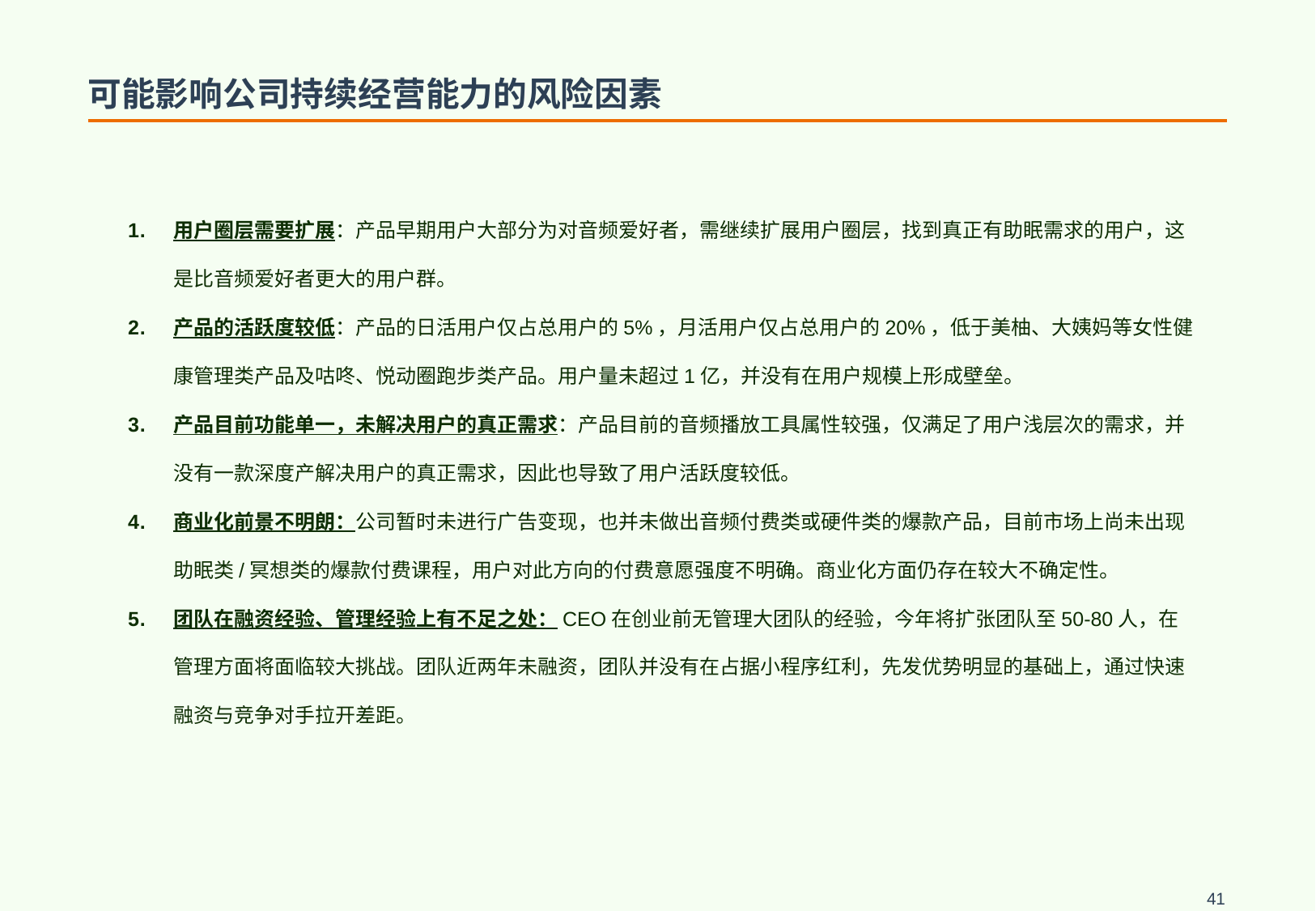

# 可能影响公司持续经营能力的风险因素
用户圈层需要扩展：产品早期用户大部分为对音频爱好者，需继续扩展用户圈层，找到真正有助眠需求的用户，这是比音频爱好者更大的用户群。
产品的活跃度较低：产品的日活用户仅占总用户的5%，月活用户仅占总用户的20%，低于美柚、大姨妈等女性健康管理类产品及咕咚、悦动圈跑步类产品。用户量未超过1亿，并没有在用户规模上形成壁垒。
产品目前功能单一，未解决用户的真正需求：产品目前的音频播放工具属性较强，仅满足了用户浅层次的需求，并没有一款深度产解决用户的真正需求，因此也导致了用户活跃度较低。
商业化前景不明朗：公司暂时未进行广告变现，也并未做出音频付费类或硬件类的爆款产品，目前市场上尚未出现助眠类/冥想类的爆款付费课程，用户对此方向的付费意愿强度不明确。商业化方面仍存在较大不确定性。
团队在融资经验、管理经验上有不足之处：CEO在创业前无管理大团队的经验，今年将扩张团队至50-80人，在管理方面将面临较大挑战。团队近两年未融资，团队并没有在占据小程序红利，先发优势明显的基础上，通过快速融资与竞争对手拉开差距。